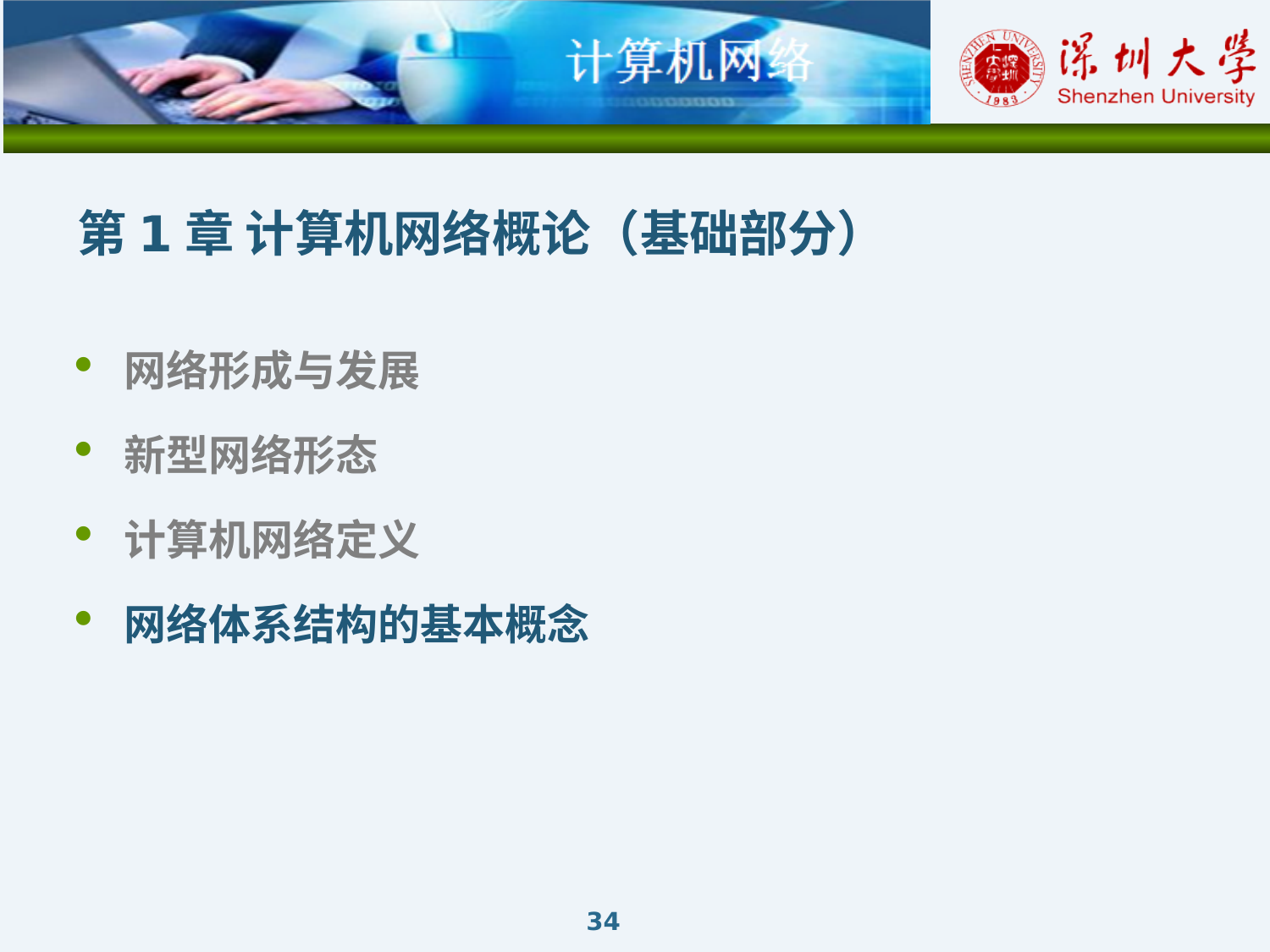

# 第1章 计算机网络概论（基础部分）
网络形成与发展
新型网络形态
计算机网络定义
网络体系结构的基本概念
34